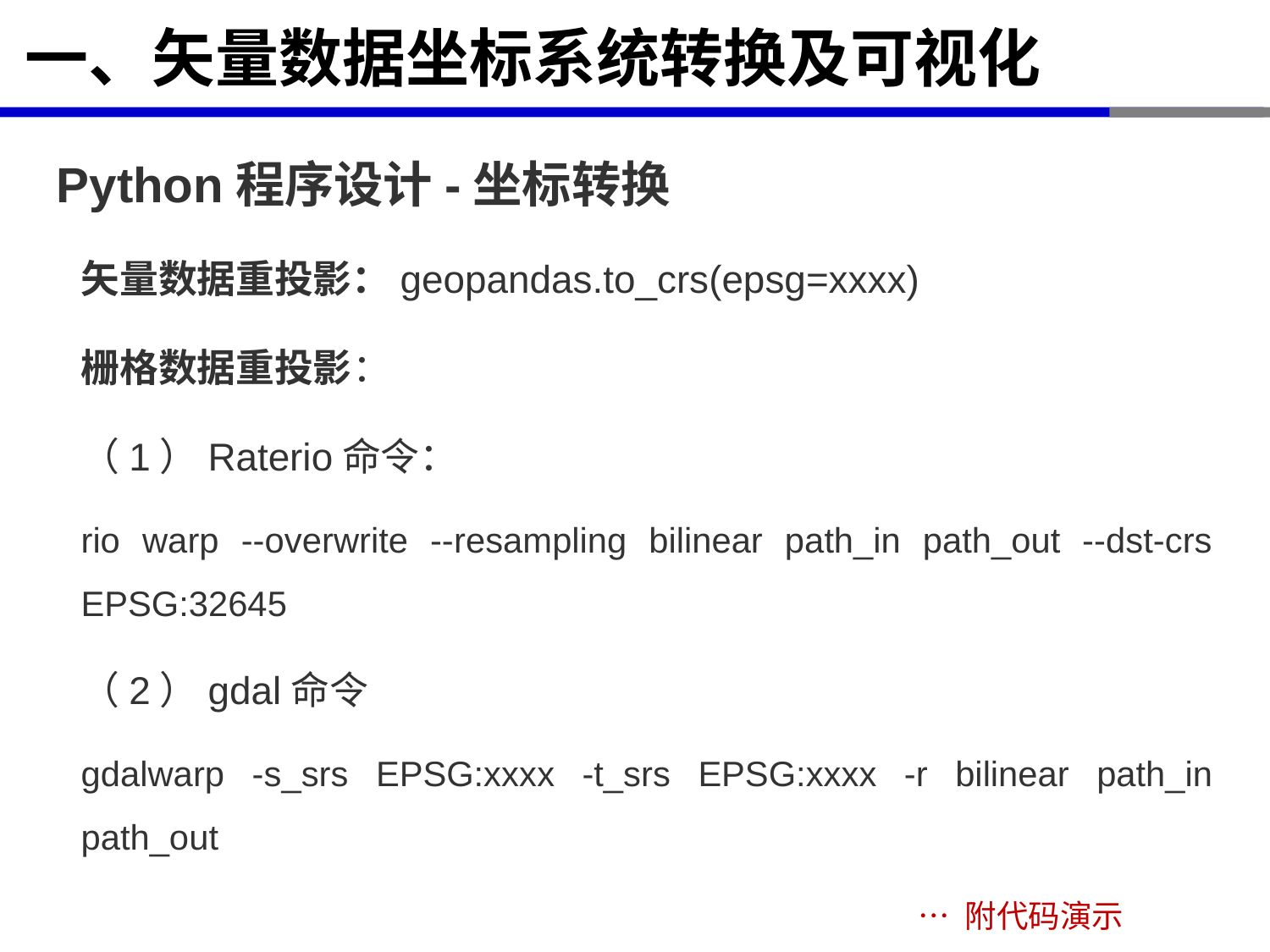

# 一、矢量数据坐标系统转换及可视化
Python程序设计-坐标转换

矢量数据重投影：geopandas.to_crs(epsg=xxxx)
栅格数据重投影：
（1）Raterio命令：
rio warp --overwrite --resampling bilinear path_in path_out --dst-crs EPSG:32645
（2）gdal命令
gdalwarp -s_srs EPSG:xxxx -t_srs EPSG:xxxx -r bilinear path_in path_out
… 附代码演示